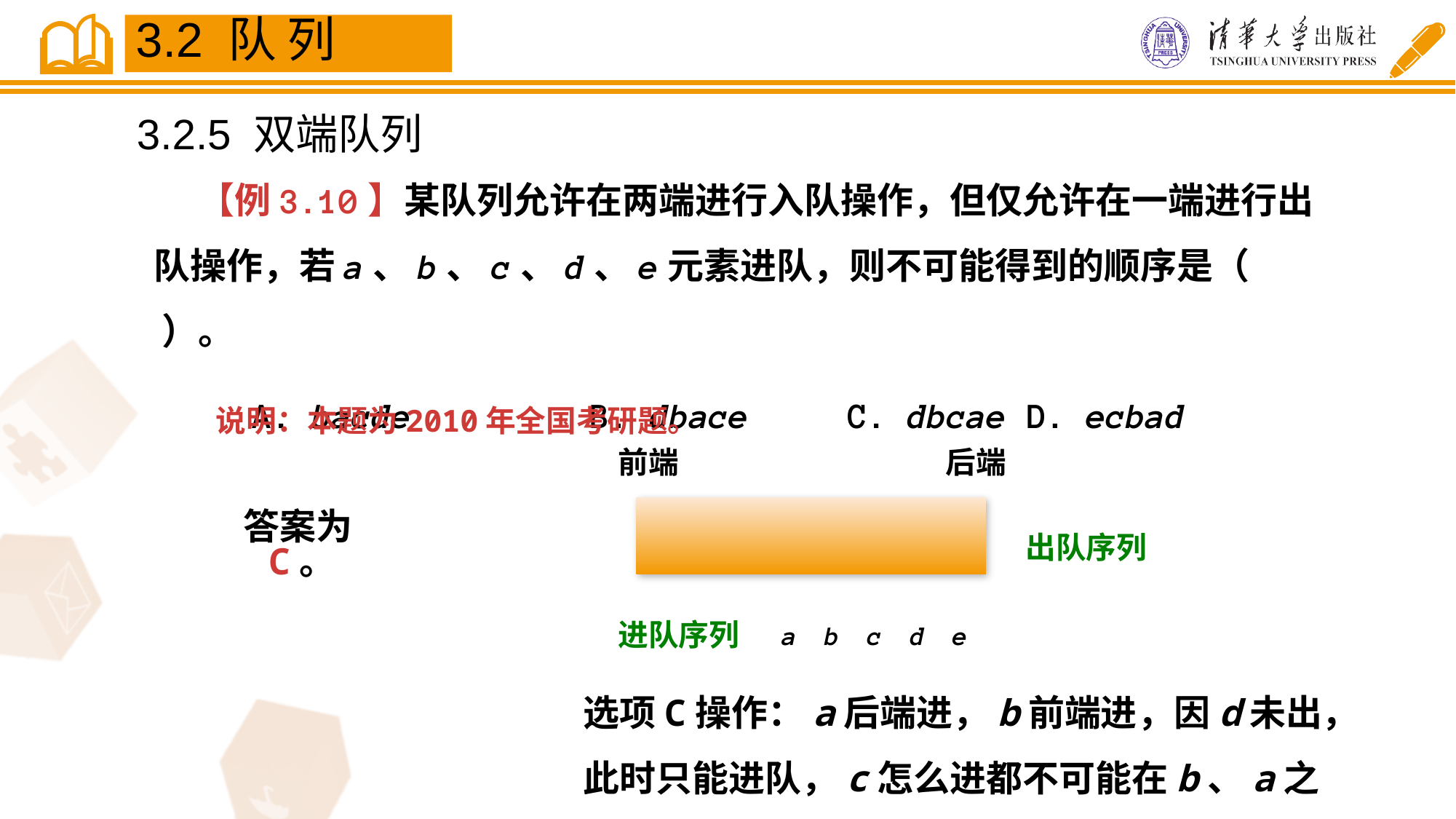

3.2 队 列
3.2.5 双端队列
　 【例3.10】某队列允许在两端进行入队操作，但仅允许在一端进行出队操作，若a、b、c、d、e元素进队，则不可能得到的顺序是（   ）。
     A. bacde		B. dbace     C. dbcae	D. ecbad
说明：本题为2010年全国考研题。
后端
前端

答案为C。
出队序列
进队序列
a
b
c
d
e
选项C操作：a后端进，b前端进，因d未出，此时只能进队，c怎么进都不可能在b、a之间。